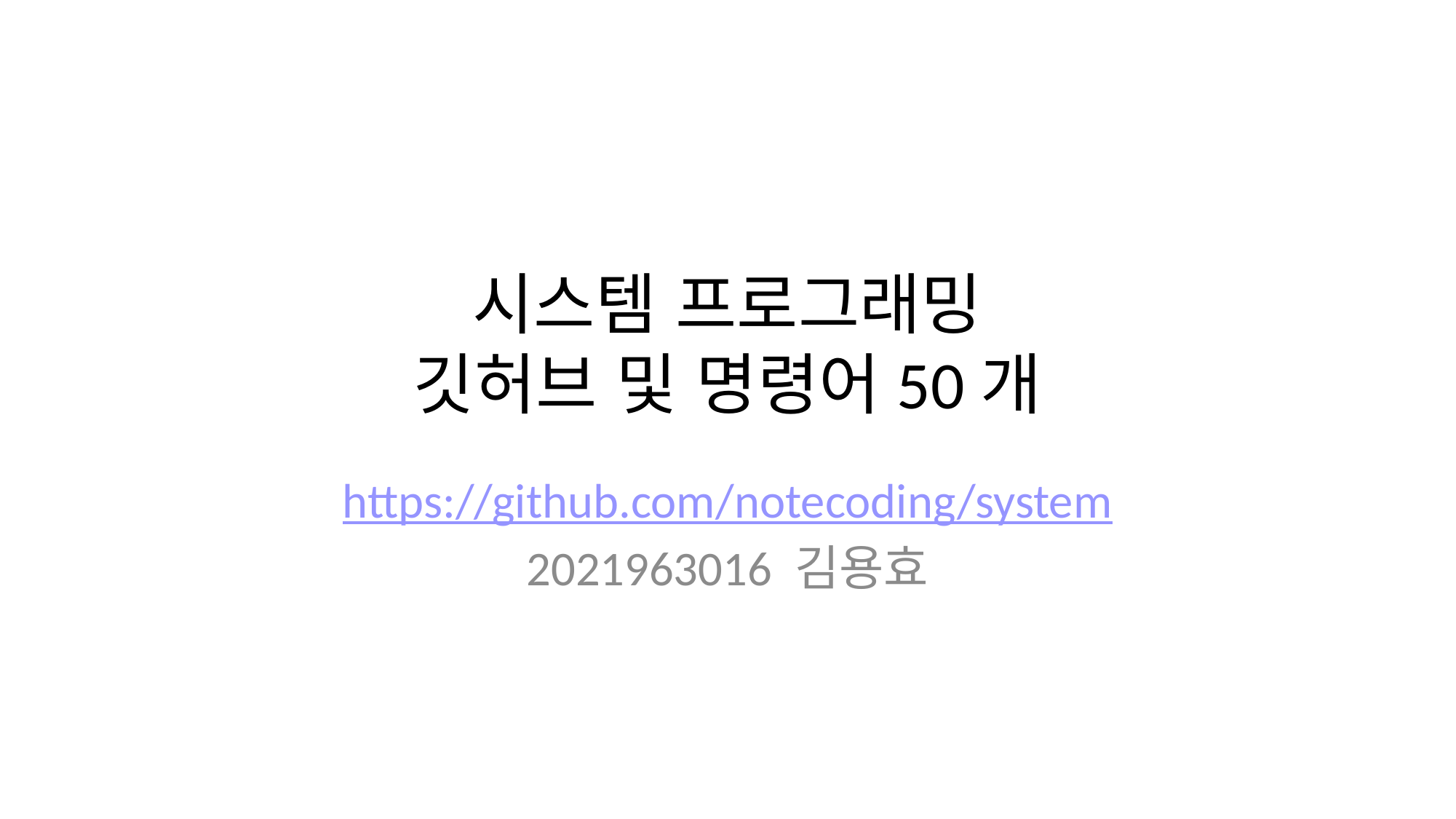

# 시스템 프로그래밍 깃허브 및 명령어50개
https://github.com/notecoding/system
2021963016 김용효